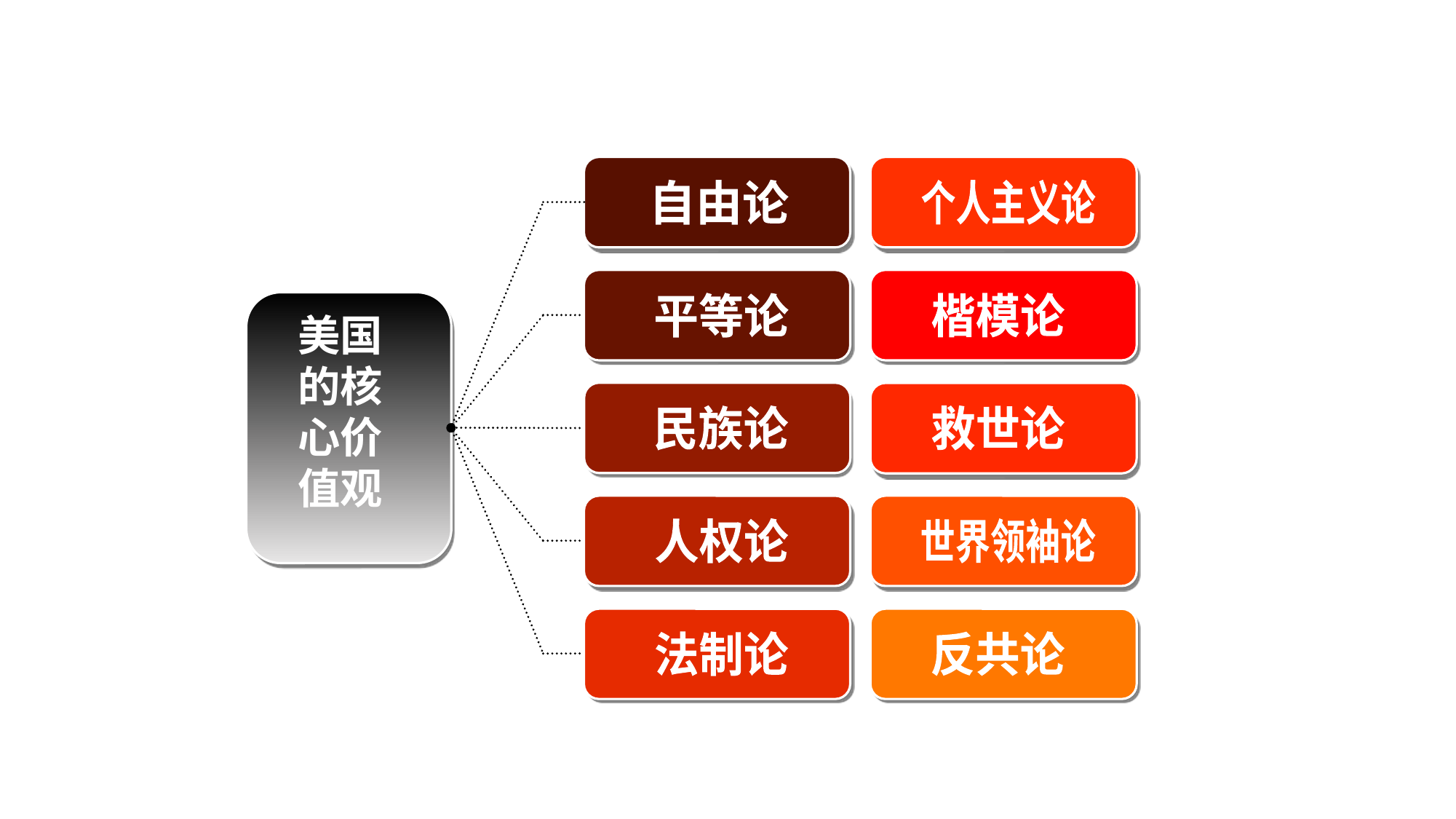

自由论
个人主义论

平等论
楷模论
美国的核心价值观

民族论
救世论

人权论
世界领袖论

法制论
反共论